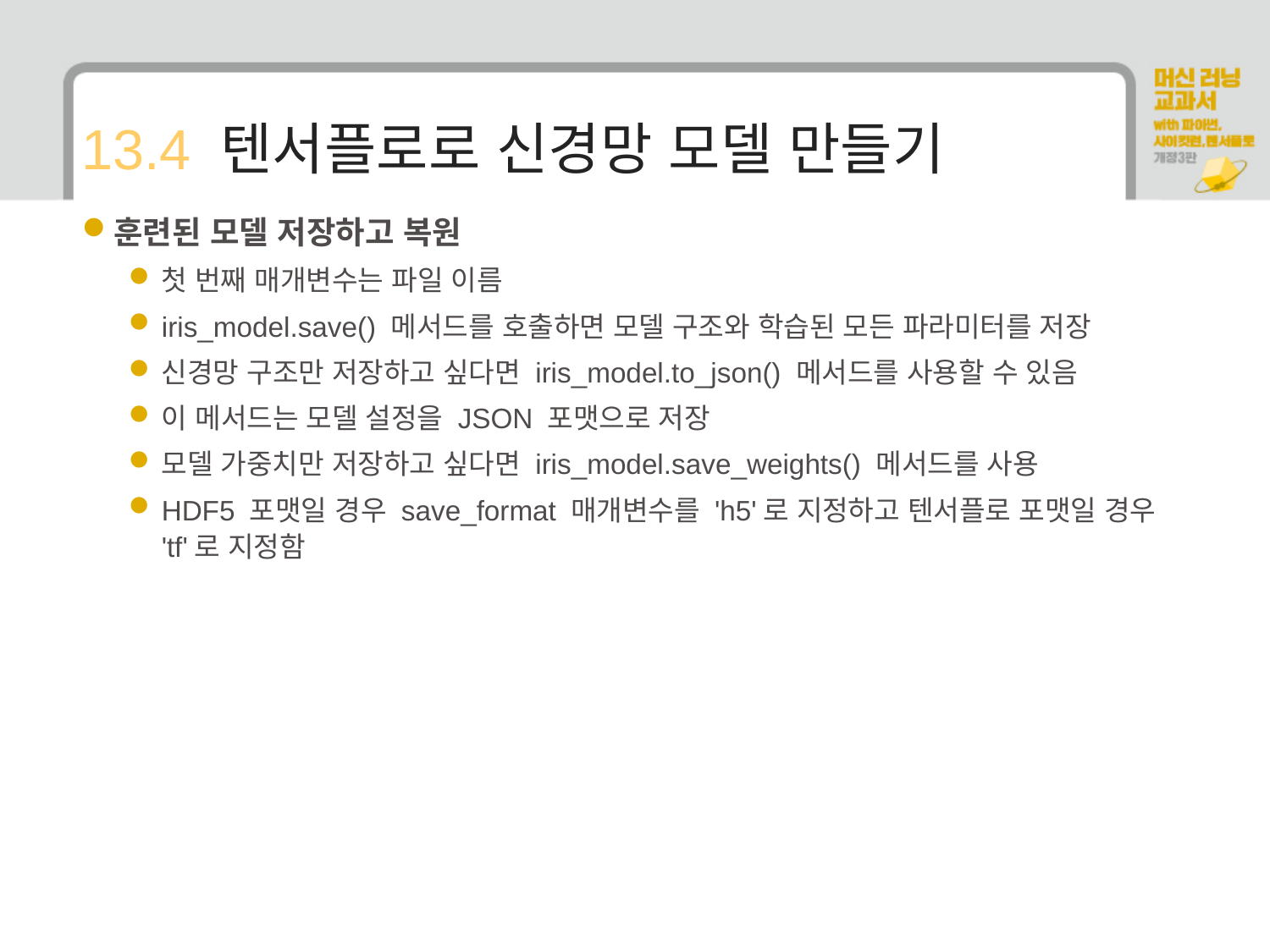

# 13.4 텐서플로로 신경망 모델 만들기
훈련된 모델 저장하고 복원
첫 번째 매개변수는 파일 이름
iris_model.save() 메서드를 호출하면 모델 구조와 학습된 모든 파라미터를 저장
신경망 구조만 저장하고 싶다면 iris_model.to_json() 메서드를 사용할 수 있음
이 메서드는 모델 설정을 JSON 포맷으로 저장
모델 가중치만 저장하고 싶다면 iris_model.save_weights() 메서드를 사용
HDF5 포맷일 경우 save_format 매개변수를 'h5'로 지정하고 텐서플로 포맷일 경우 'tf'로 지정함